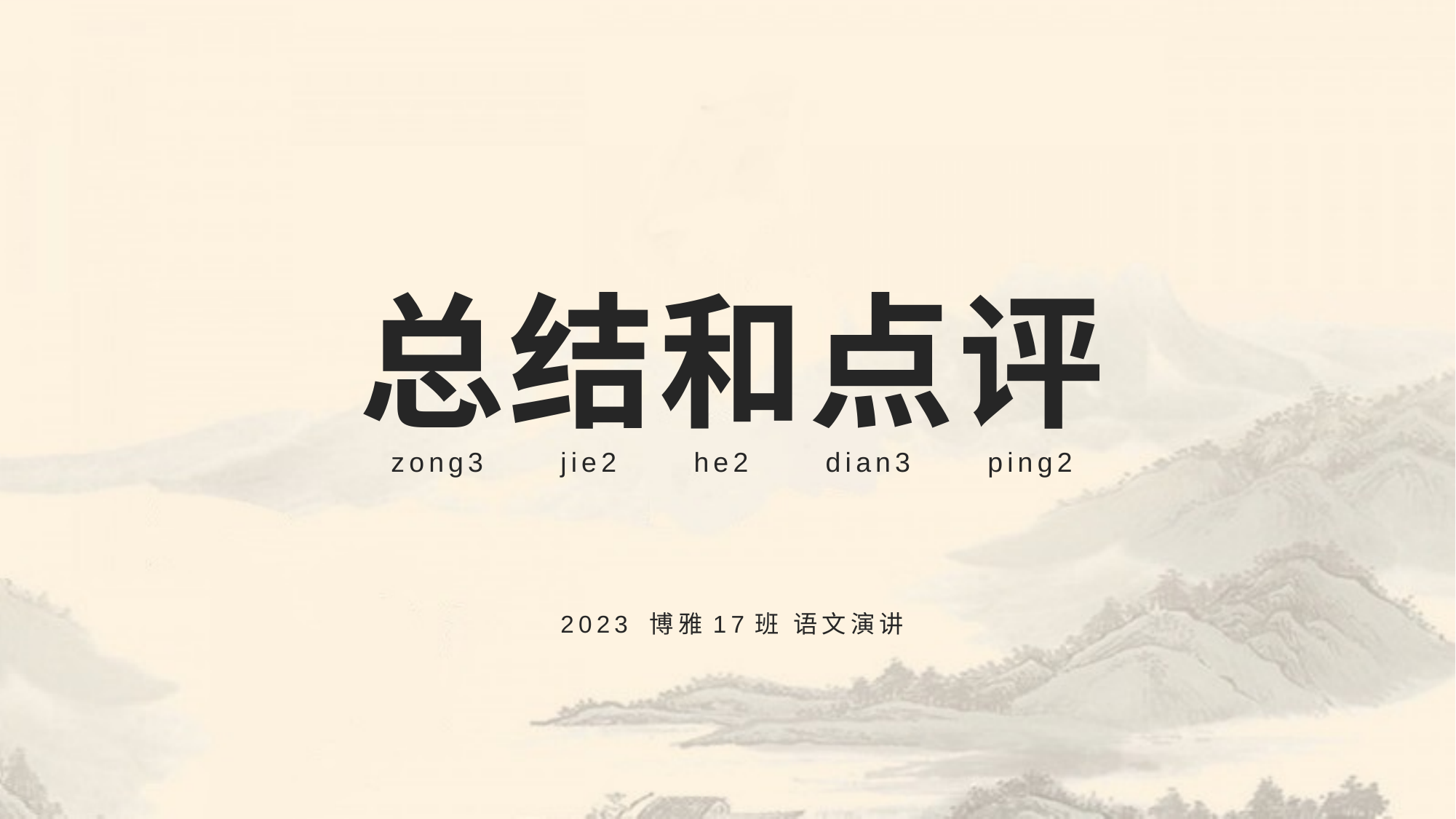

# 总结和点评 zong3      jie2      he2      dian3      ping2 2023 博雅17班 语文演讲